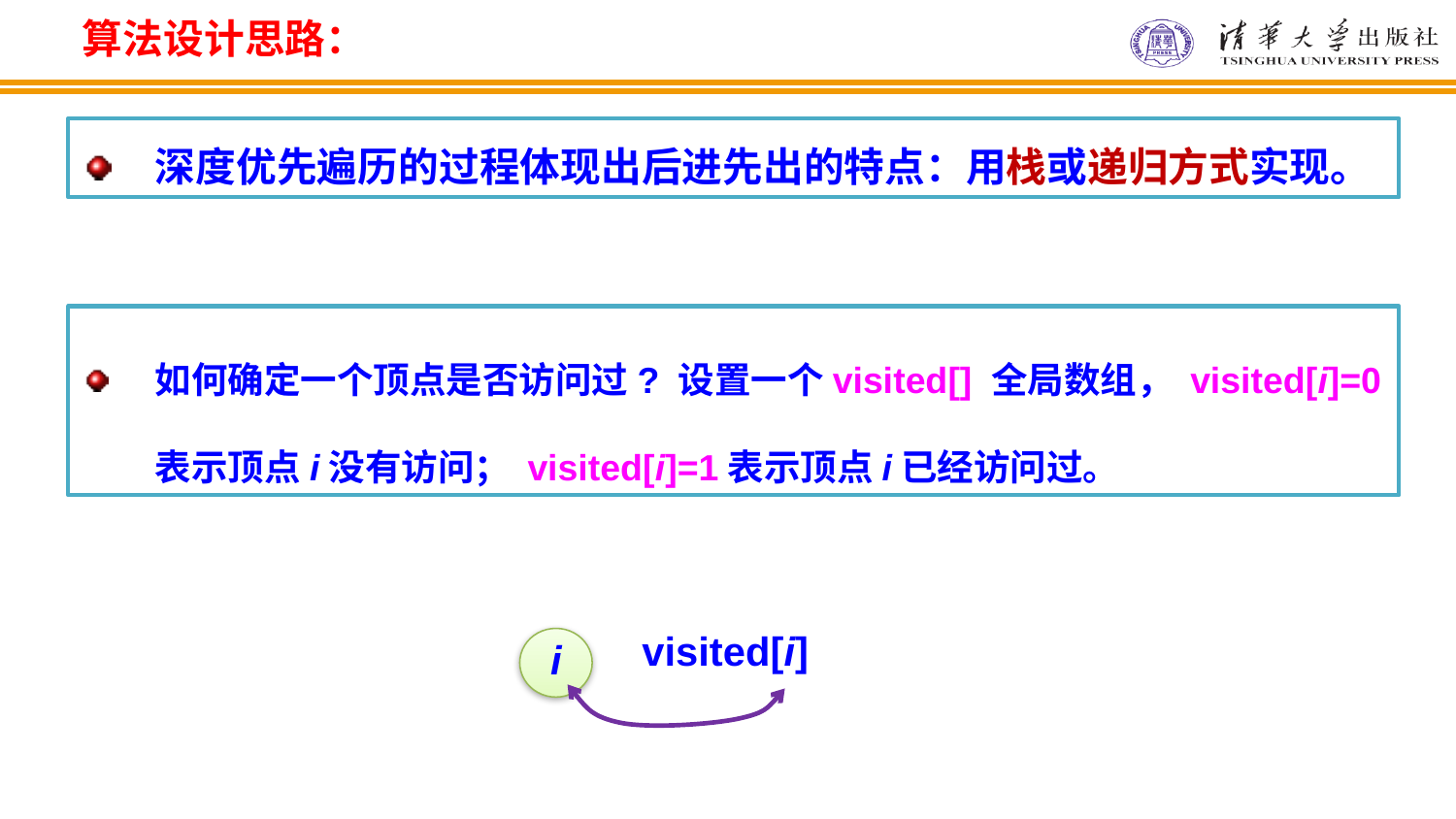

算法设计思路：
深度优先遍历的过程体现出后进先出的特点：用栈或递归方式实现。
如何确定一个顶点是否访问过? 设置一个visited[] 全局数组， visited[i]=0表示顶点i没有访问； visited[i]=1表示顶点i已经访问过。
i
visited[i]